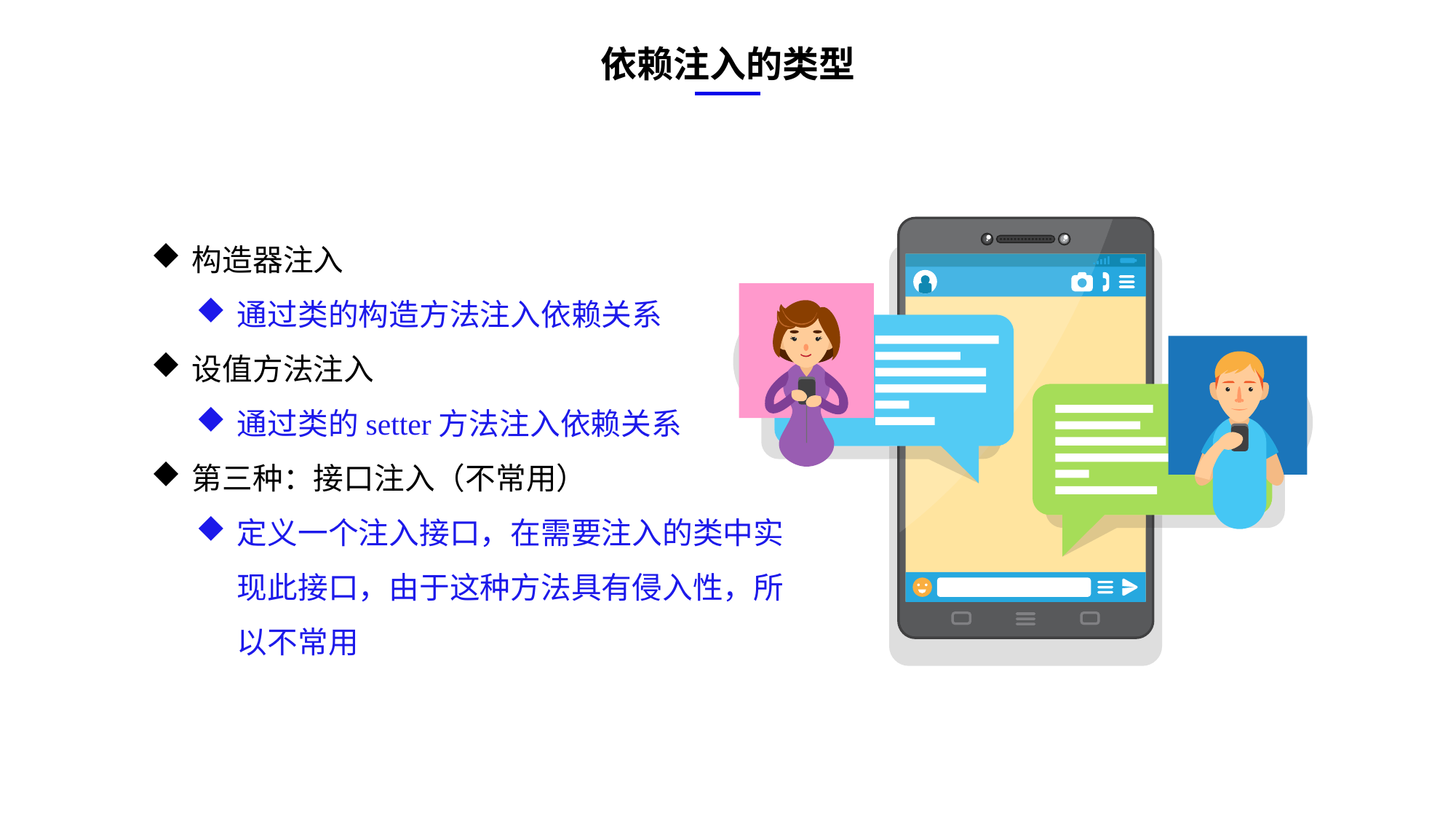

依赖注入的类型
e7d195523061f1c0ae0eb3eed39d2bcef4622b2499a05fe6567B54A876BEB457BD1EB8EBE9915191D1FA2E860D28D251AB291D9CBBDD28D4BD16020FD75D8281481517FC21E86E4C931520AFA1087E92E357E3DB373CA326F6F926B1A67F681E99E875FFD293B2C32B3919AE4D43F9436862A7DD54F9346DF3662D8AB7319030EF75D53FF682DE13

构造器注入
通过类的构造方法注入依赖关系
设值方法注入
通过类的setter方法注入依赖关系
第三种：接口注入（不常用）
定义一个注入接口，在需要注入的类中实现此接口，由于这种方法具有侵入性，所以不常用